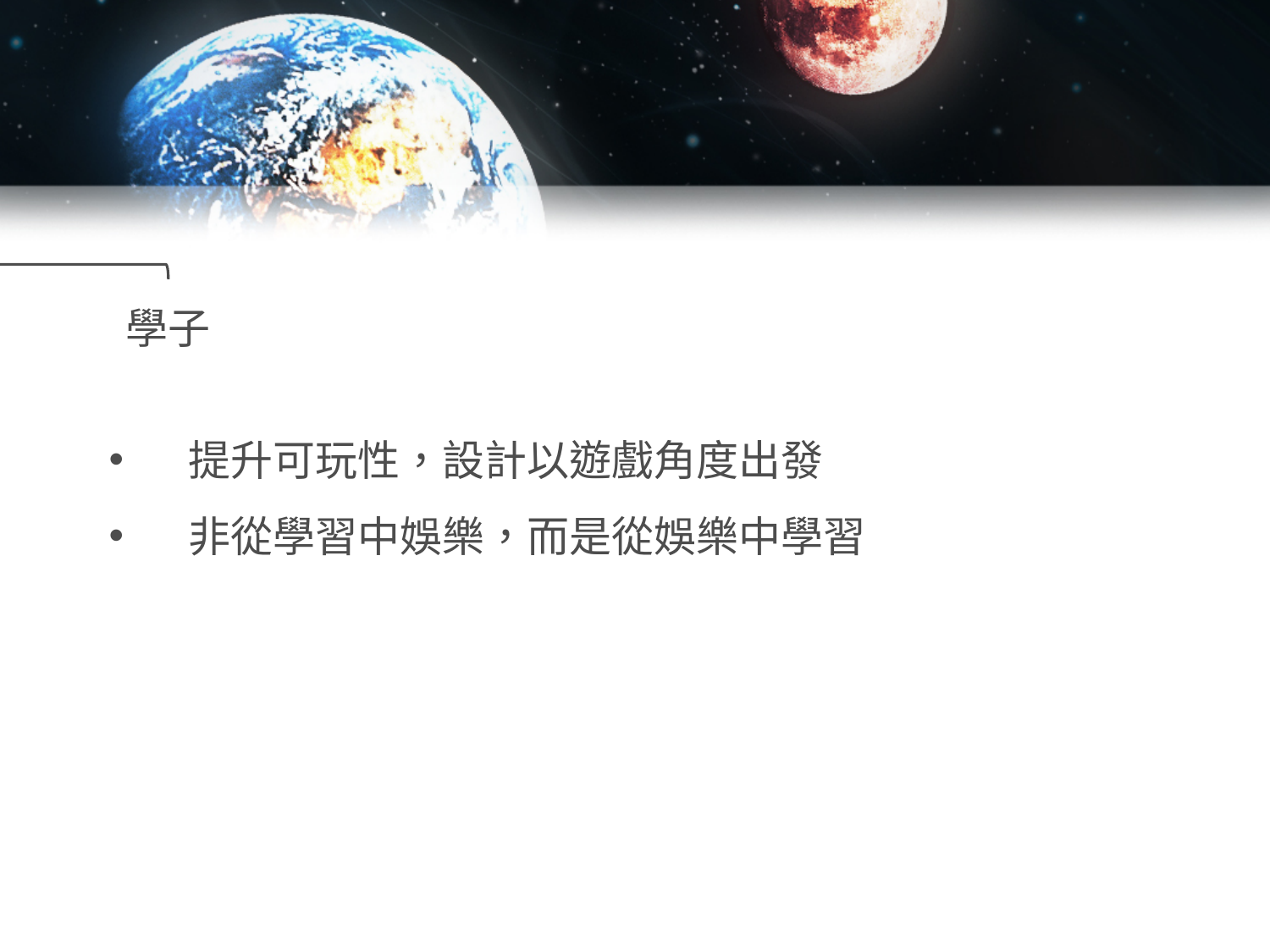

目標客群
教育者
學子
提升可玩性，設計以遊戲角度出發
非從學習中娛樂，而是從娛樂中學習